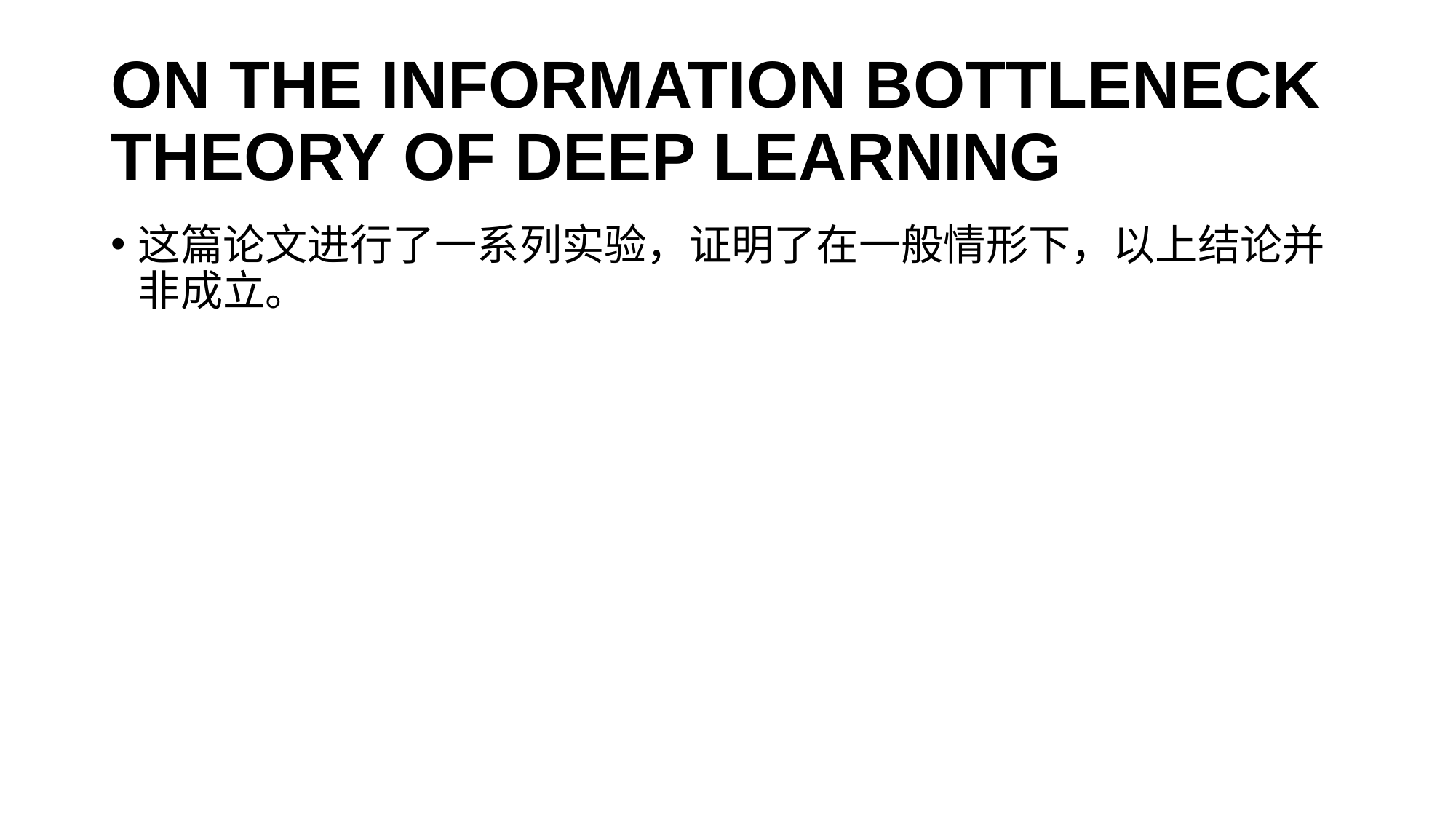

# ON THE INFORMATION BOTTLENECK THEORY OF DEEP LEARNING
这篇论文进行了一系列实验，证明了在一般情形下，以上结论并非成立。